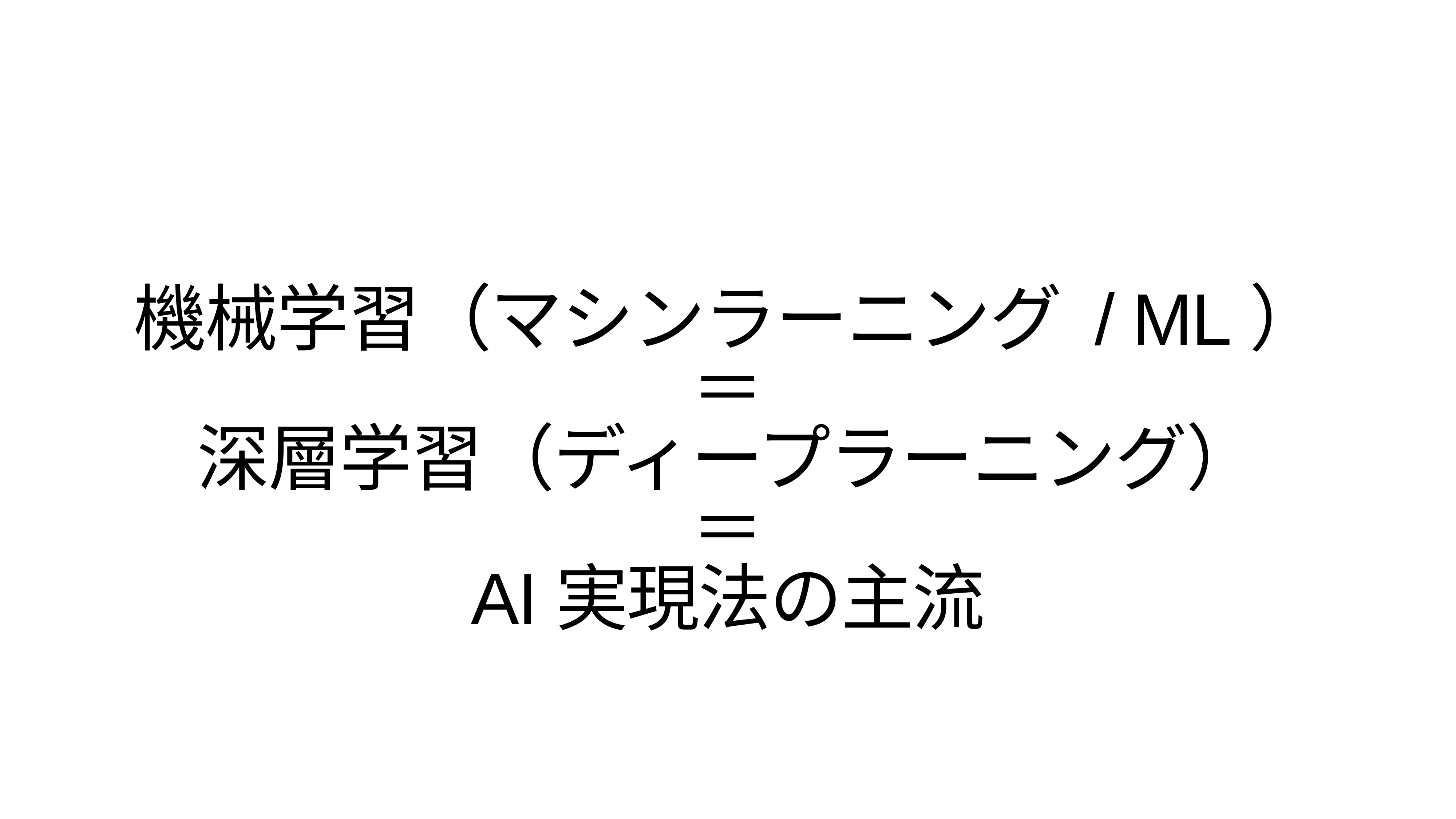

# 機械学習（マシンラーニング / ML）
＝
深層学習（ディープラーニング）
＝
AI実現法の主流